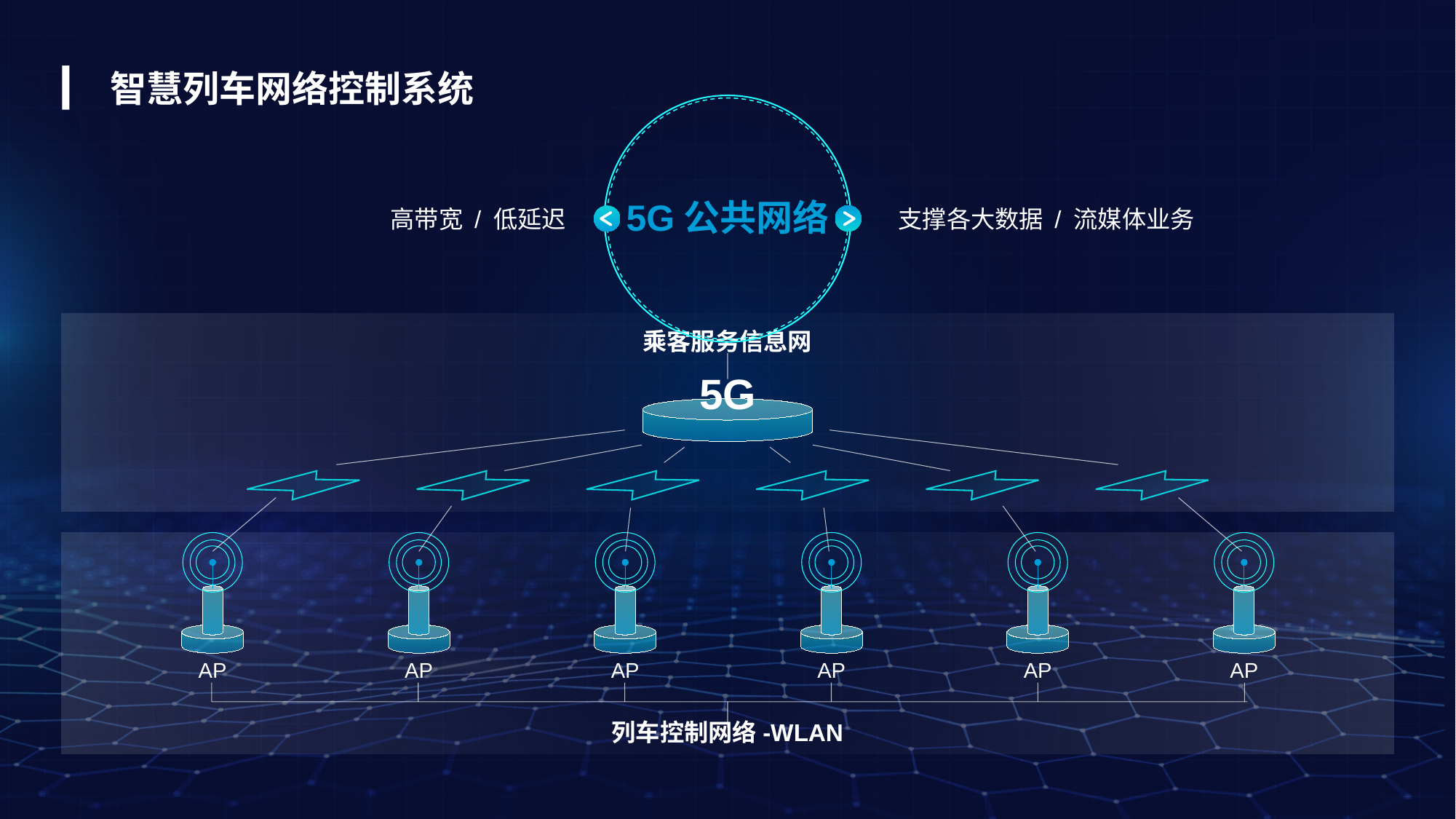

智慧列车网络控制系统

5G公共网络
高带宽 / 低延迟
支撑各大数据 / 流媒体业务

乘客服务信息网
5G

AP

AP

AP

AP

AP

AP
列车控制网络-WLAN